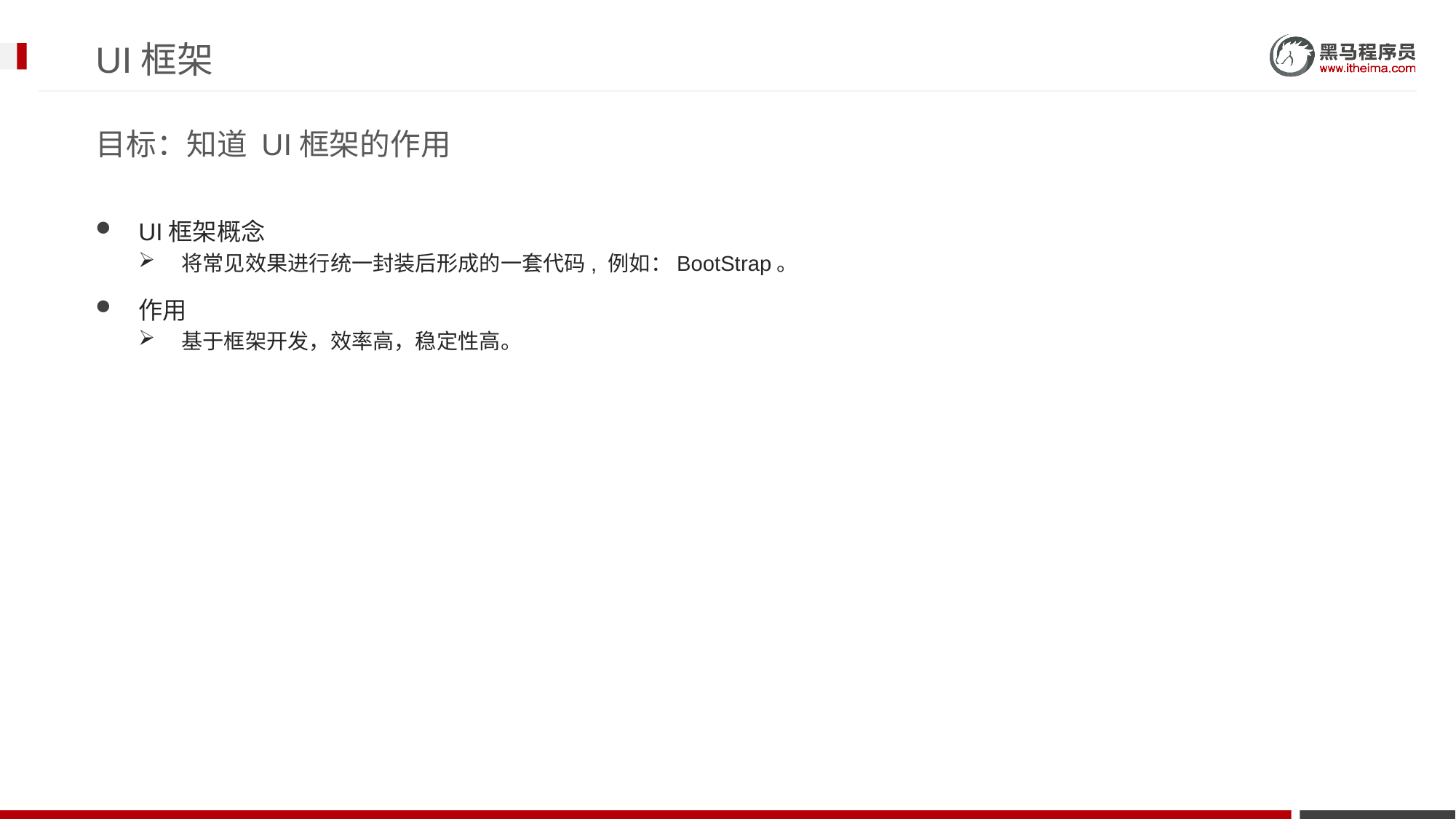

# UI框架
目标：知道 UI框架的作用
UI框架概念
将常见效果进行统一封装后形成的一套代码, 例如：BootStrap。
作用
基于框架开发，效率高，稳定性高。